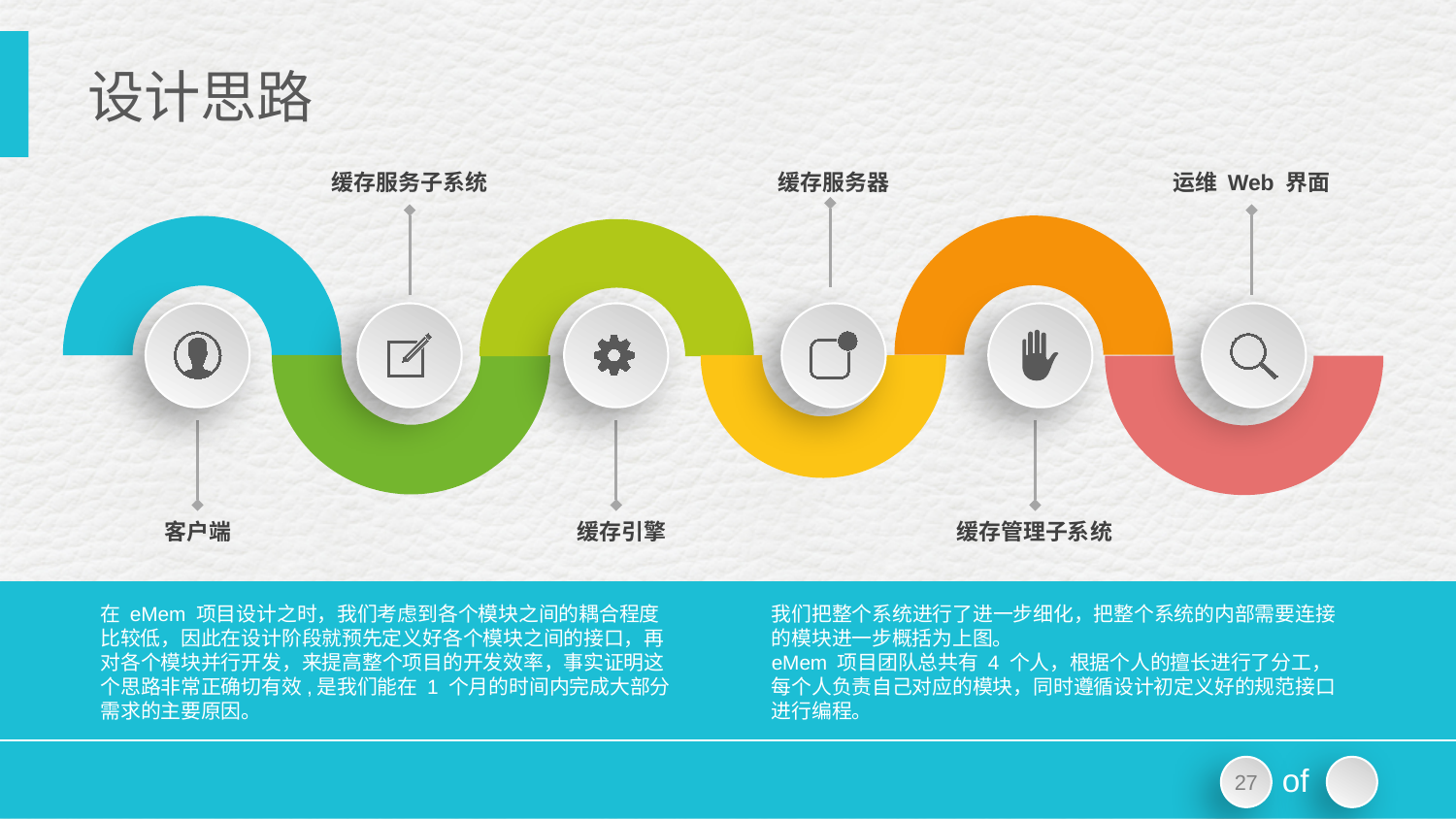

# 设计思路
缓存服务子系统
缓存服务器
运维 Web 界面

### Chart

| Category | 销售额 |
|---|---|
| 第一季度 | 100.0 |
| 第二季度 | 0.0 |
| 第三季度 | 100.0 |

### Chart

| Category | 销售额 |
|---|---|
| 第一季度 | 0.0 |
| 第二季度 | 100.0 |
| 第三季度 | 100.0 |

### Chart

| Category | 销售额 |
|---|---|
| 第一季度 | 100.0 |
| 第二季度 | 0.0 |
| 第三季度 | 100.0 |

### Chart

| Category | 销售额 |
|---|---|
| 第一季度 | 0.0 |
| 第二季度 | 100.0 |
| 第三季度 | 100.0 |

### Chart

| Category | 销售额 |
|---|---|
| 第一季度 | 0.0 |
| 第二季度 | 100.0 |
| 第三季度 | 100.0 |

### Chart

| Category | 销售额 |
|---|---|
| 第一季度 | 100.0 |
| 第二季度 | 0.0 |
| 第三季度 | 100.0 |

客户端
缓存引擎
缓存管理子系统

在 eMem 项目设计之时，我们考虑到各个模块之间的耦合程度比较低，因此在设计阶段就预先定义好各个模块之间的接口，再对各个模块并行开发，来提高整个项目的开发效率，事实证明这个思路非常正确切有效,是我们能在 1 个月的时间内完成大部分需求的主要原因。
我们把整个系统进行了进一步细化，把整个系统的内部需要连接的模块进一步概括为上图。
eMem 项目团队总共有 4 个人，根据个人的擅长进行了分工，每个人负责自己对应的模块，同时遵循设计初定义好的规范接口进行编程。
of

9
27